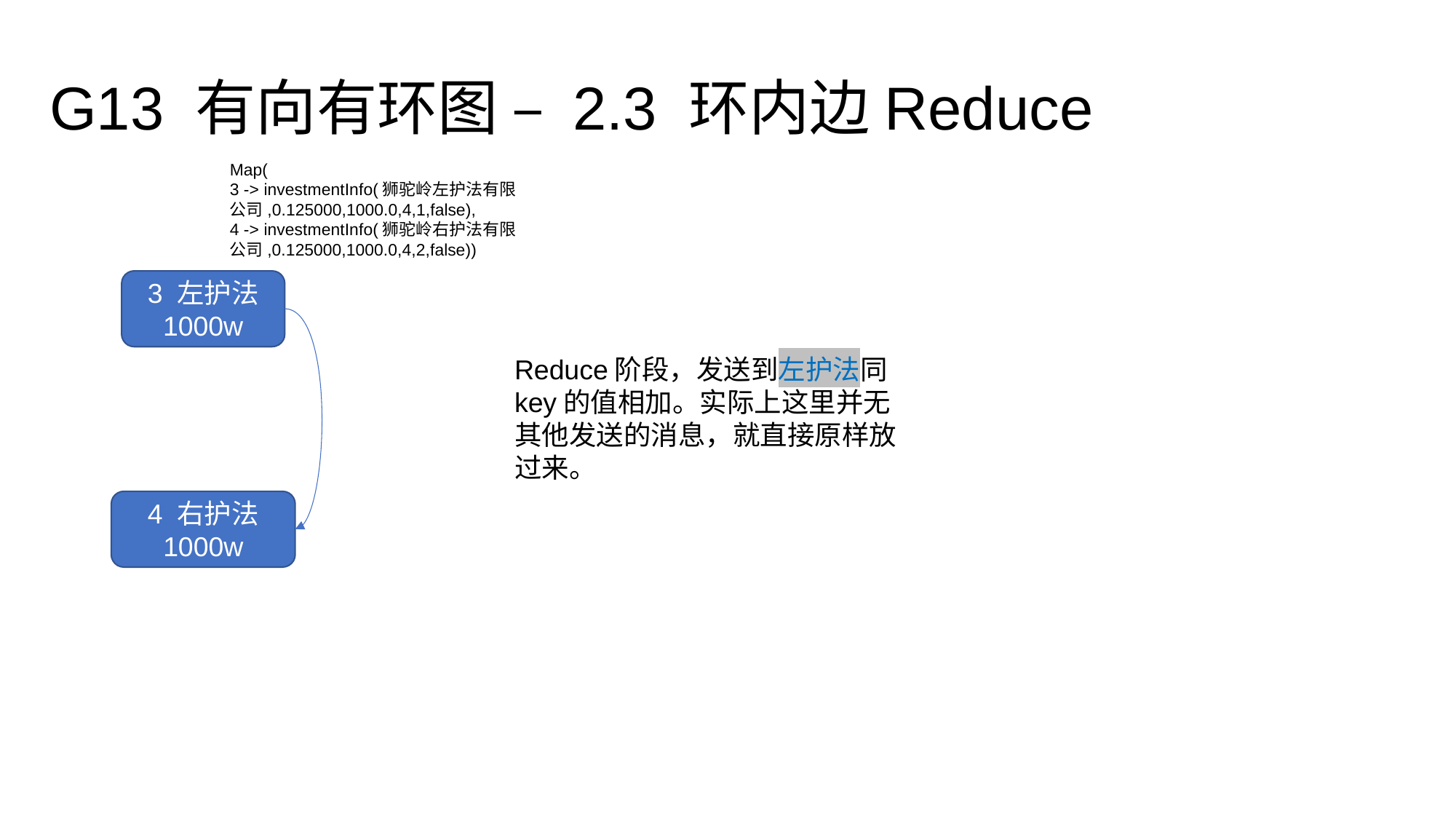

G13 有向有环图 – 2.3 环内边Reduce
Map(
3 -> investmentInfo(狮驼岭左护法有限公司,0.125000,1000.0,4,1,false),
4 -> investmentInfo(狮驼岭右护法有限公司,0.125000,1000.0,4,2,false))
3 左护法
1000w
Reduce阶段，发送到左护法同key的值相加。实际上这里并无其他发送的消息，就直接原样放过来。
4 右护法
1000w